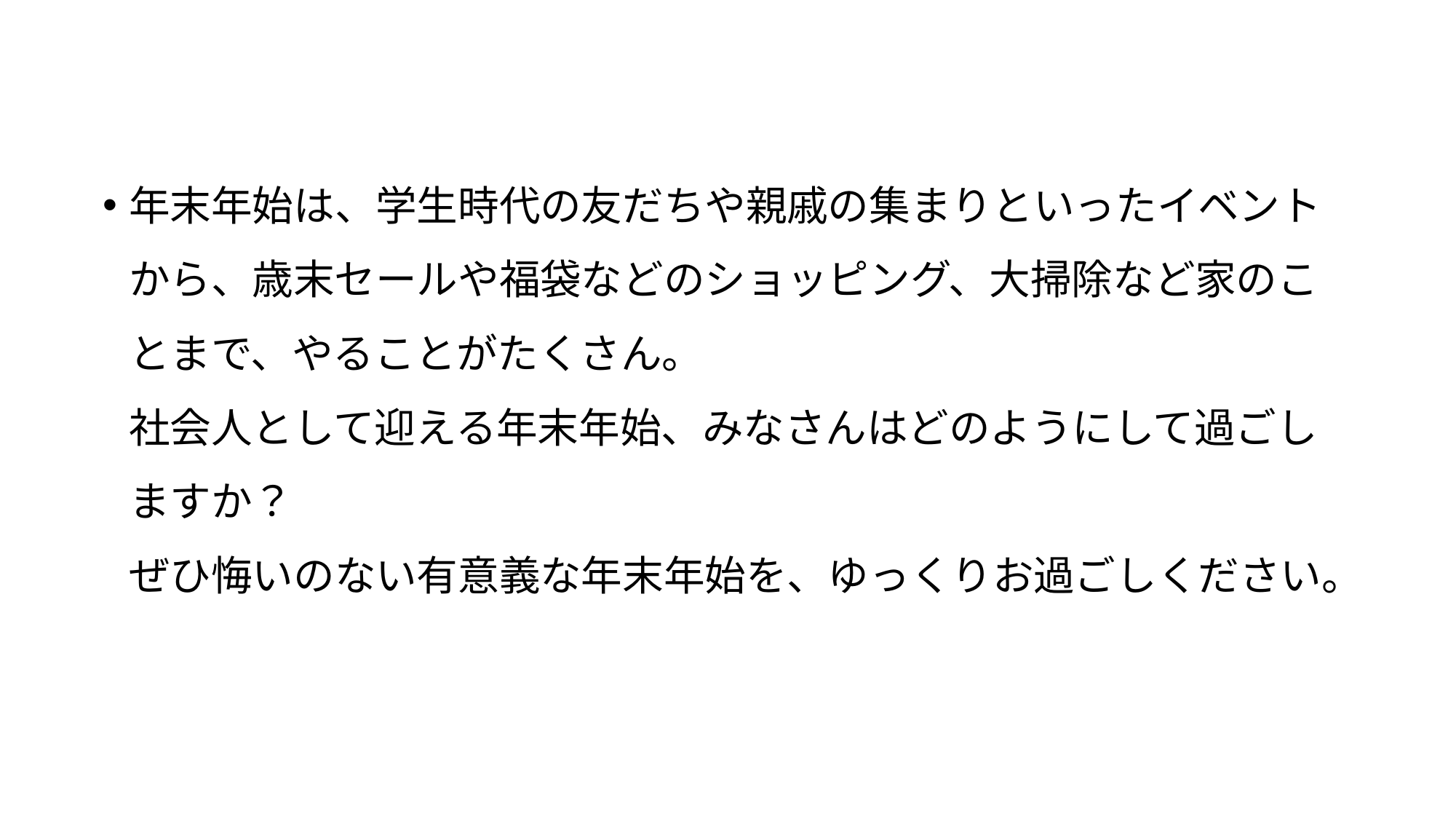

年末年始は、学生時代の友だちや親戚の集まりといったイベントから、歳末セールや福袋などのショッピング、大掃除など家のことまで、やることがたくさん。
社会人として迎える年末年始、みなさんはどのようにして過ごしますか？
ぜひ悔いのない有意義な年末年始を、ゆっくりお過ごしください。